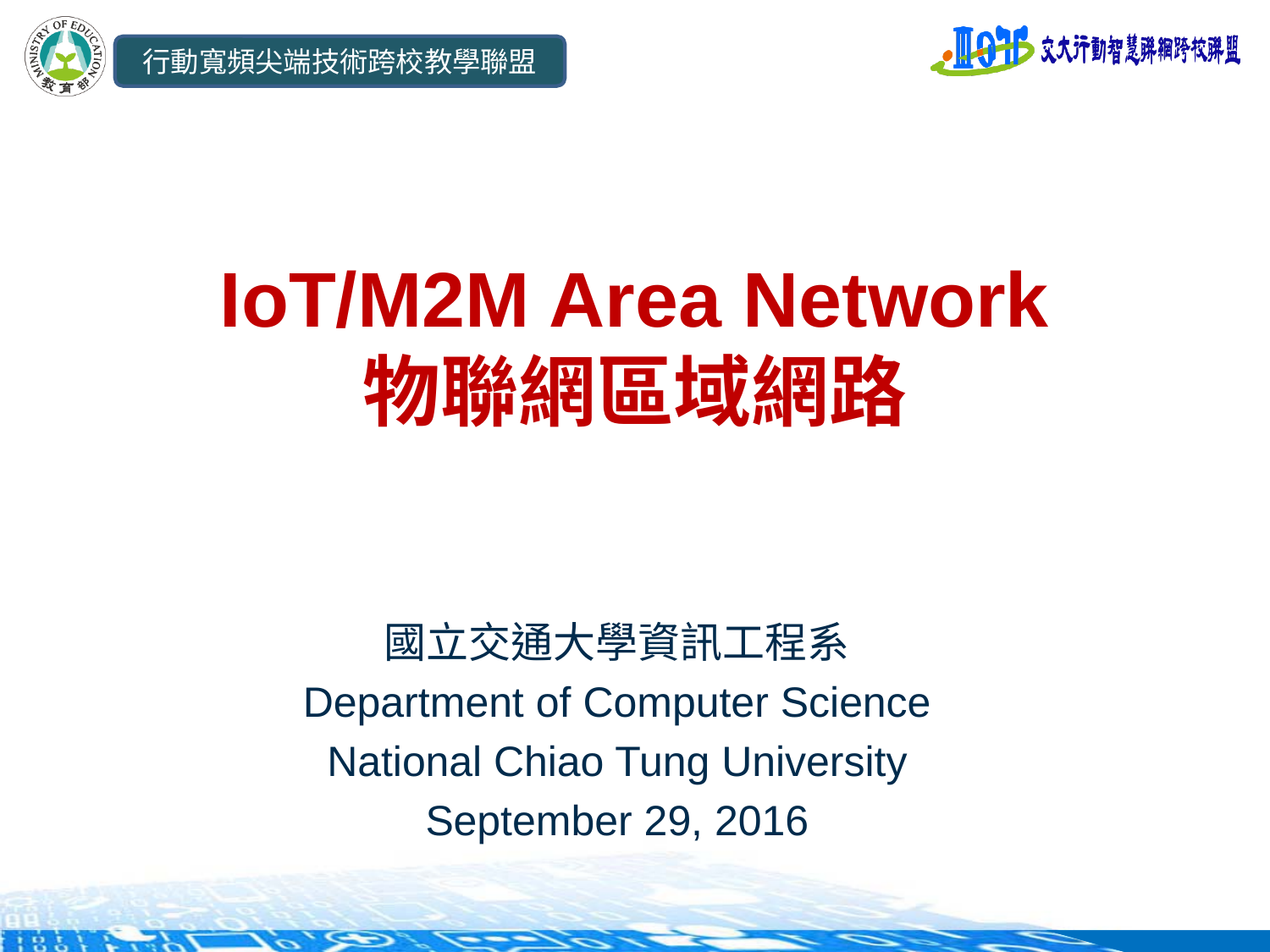

行動寬頻尖端技術跨校教學聯盟
# IoT/M2M Area Network 物聯網區域網路
國立交通大學資訊工程系
Department of Computer Science
National Chiao Tung University
September 29, 2016